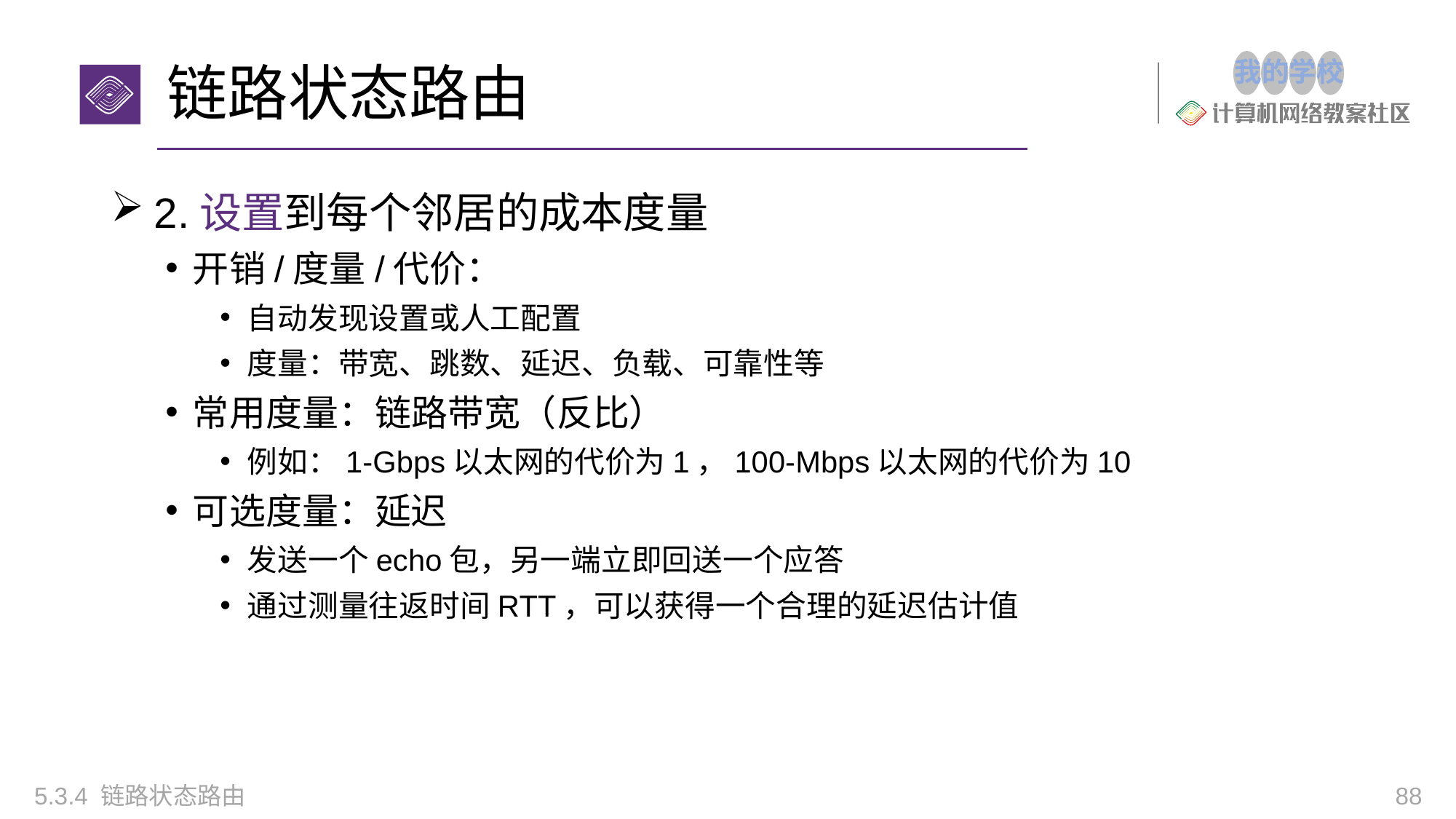

# 链路状态路由
2.设置到每个邻居的成本度量
开销/度量/代价：
自动发现设置或人工配置
度量：带宽、跳数、延迟、负载、可靠性等
常用度量：链路带宽（反比）
例如：1-Gbps以太网的代价为1，100-Mbps以太网的代价为10
可选度量：延迟
发送一个echo包，另一端立即回送一个应答
通过测量往返时间RTT，可以获得一个合理的延迟估计值

5.3.4 链路状态路由
88